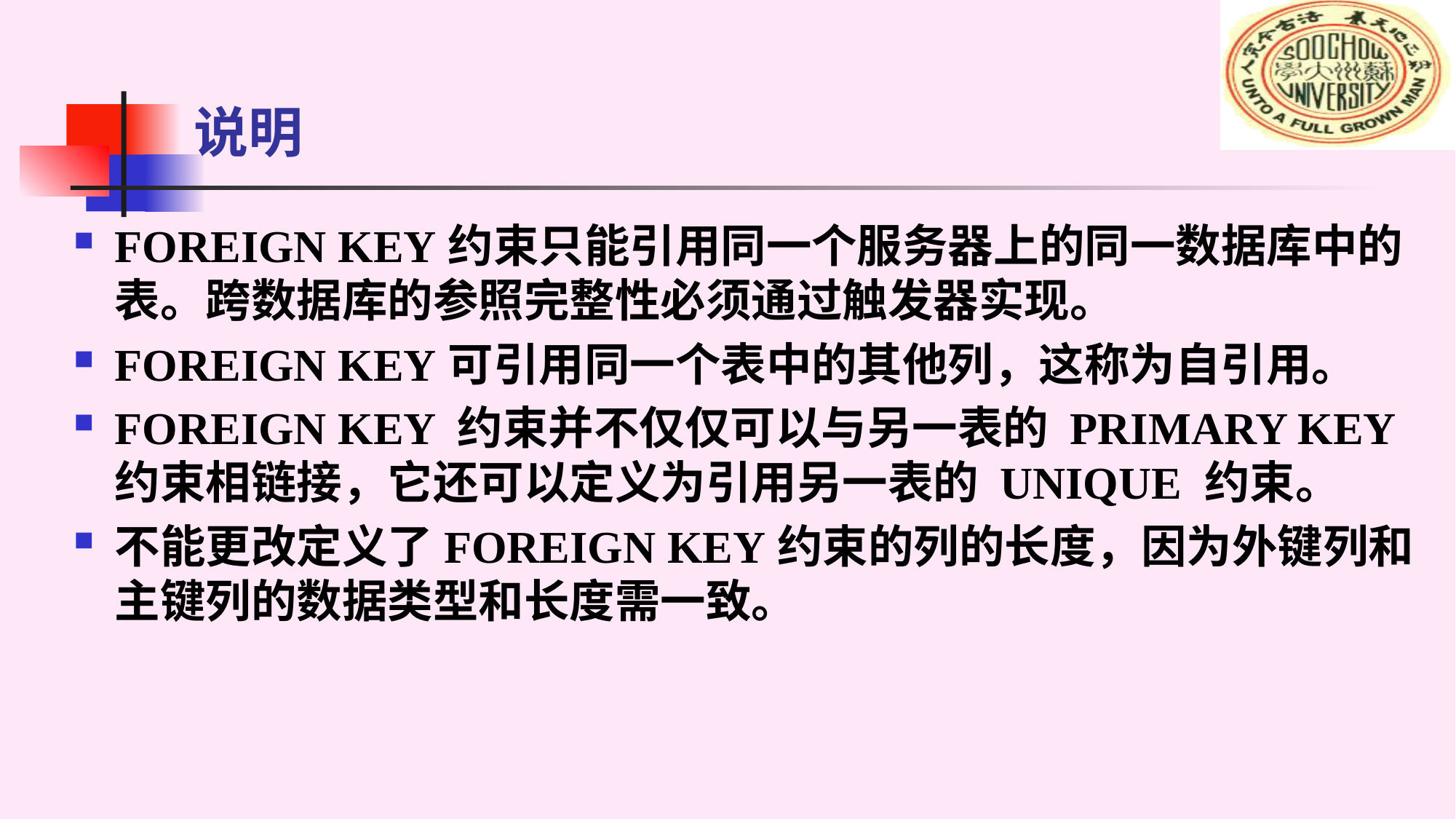

# 说明
FOREIGN KEY约束只能引用同一个服务器上的同一数据库中的表。跨数据库的参照完整性必须通过触发器实现。
FOREIGN KEY可引用同一个表中的其他列，这称为自引用。
FOREIGN KEY 约束并不仅仅可以与另一表的 PRIMARY KEY 约束相链接，它还可以定义为引用另一表的 UNIQUE 约束。
不能更改定义了FOREIGN KEY约束的列的长度，因为外键列和主键列的数据类型和长度需一致。